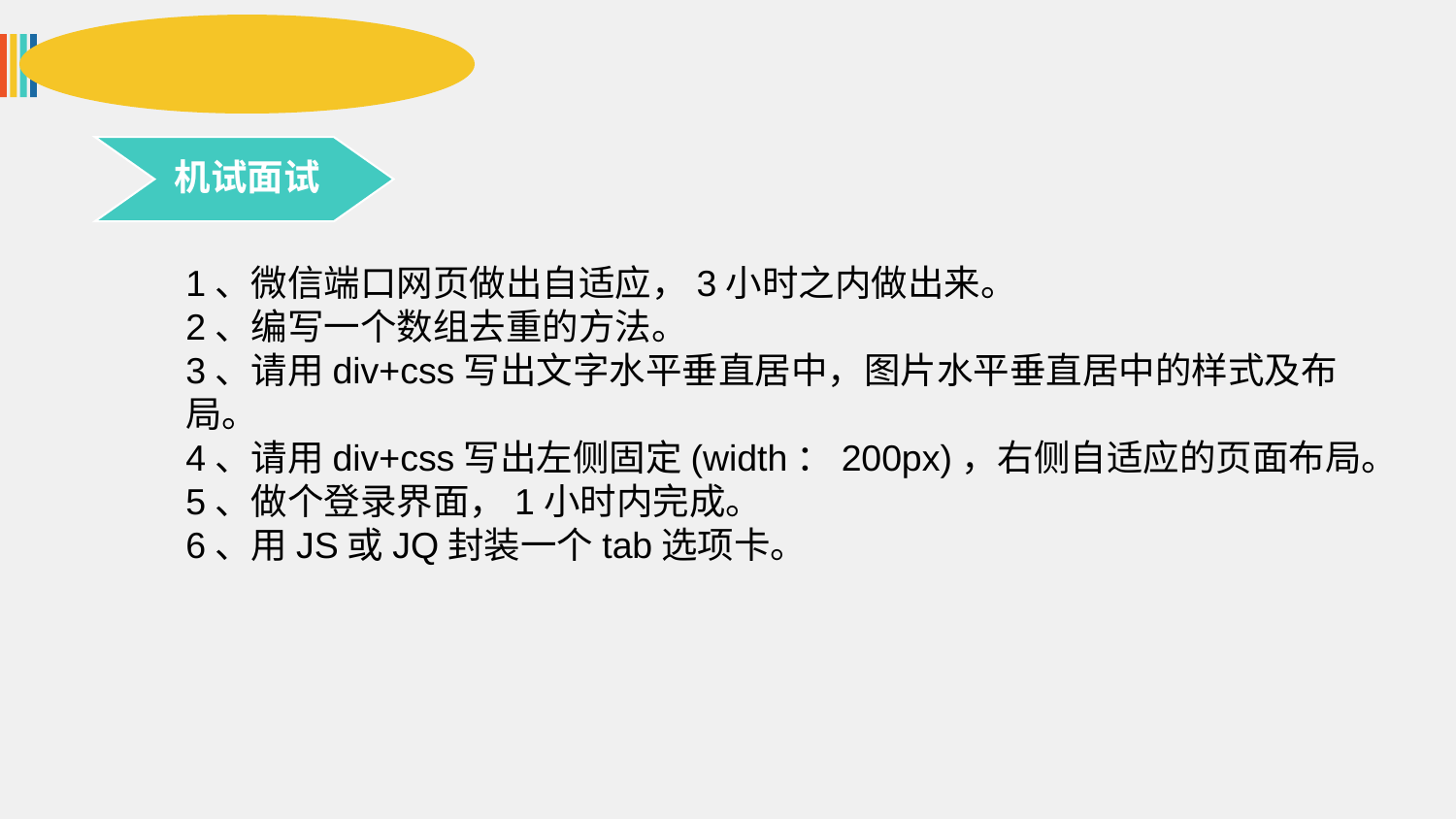

机试面试
1、微信端口网页做出自适应，3小时之内做出来。
2、编写一个数组去重的方法。
3、请用div+css写出文字水平垂直居中，图片水平垂直居中的样式及布局。
4、请用div+css写出左侧固定(width：200px)，右侧自适应的页面布局。
5、做个登录界面，1小时内完成。
6、用JS或JQ封装一个tab选项卡。